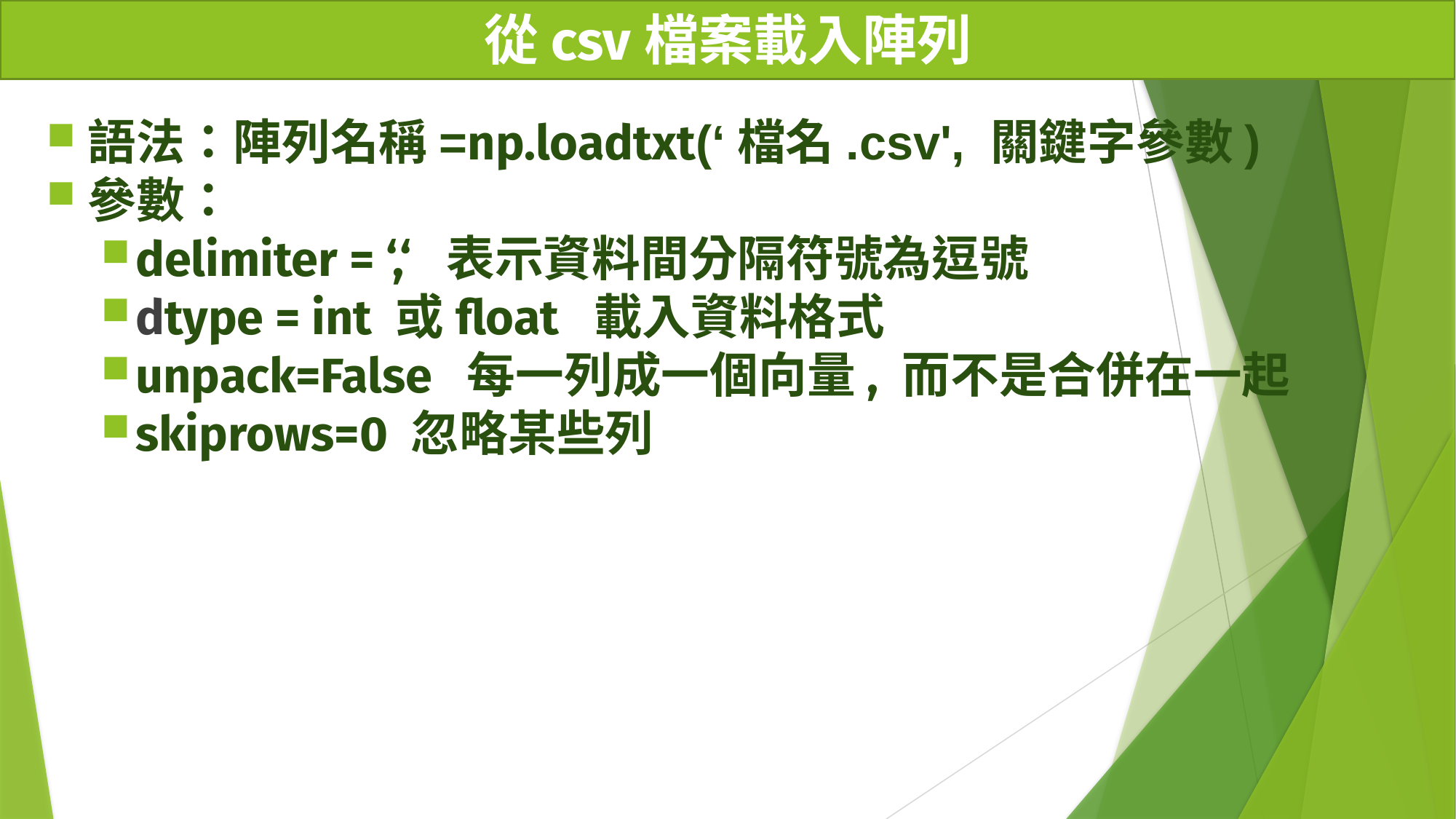

# 從csv檔案載入陣列
語法：陣列名稱=np.loadtxt(‘檔名.csv', 關鍵字參數)
參數：
delimiter = ‘,‘  表示資料間分隔符號為逗號
dtype = int 或float  載入資料格式
unpack=False  每一列成一個向量, 而不是合併在一起
skiprows=0 忽略某些列